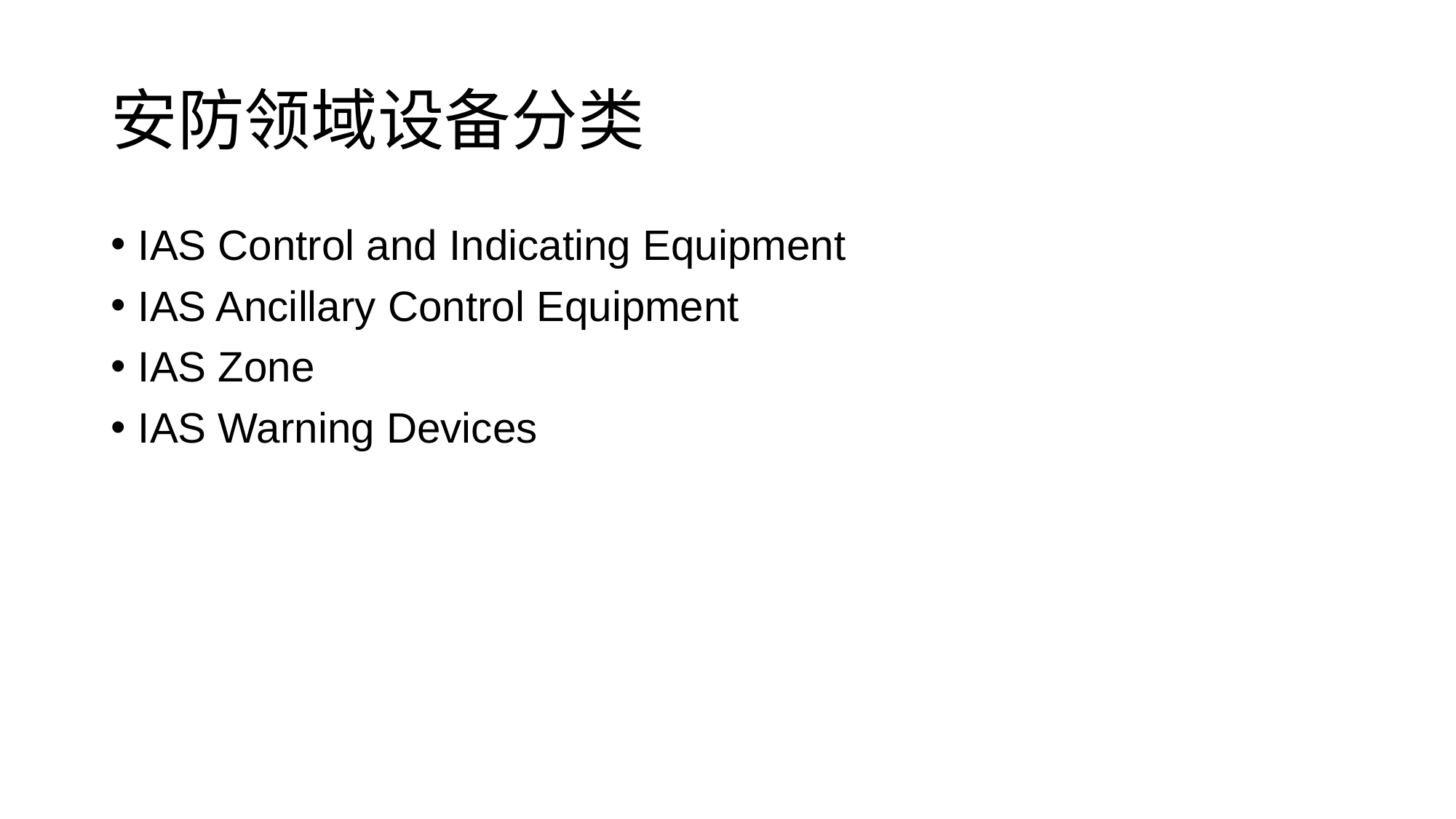

# 安防领域设备分类
IAS Control and Indicating Equipment
IAS Ancillary Control Equipment
IAS Zone
IAS Warning Devices